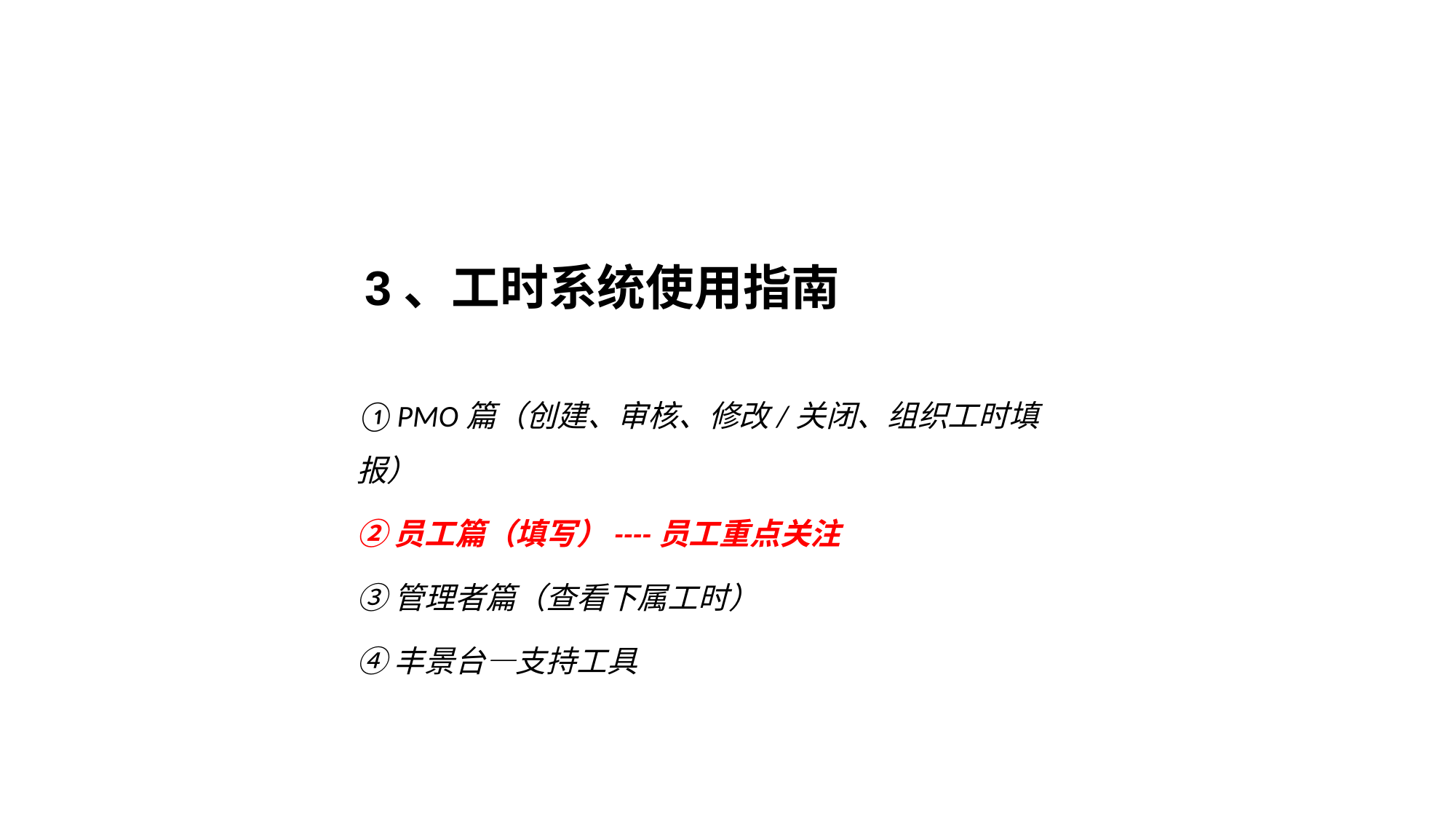

3、工时系统使用指南
①PMO篇（创建、审核、修改/关闭、组织工时填报）
②员工篇（填写）----员工重点关注
③管理者篇（查看下属工时）
④丰景台—支持工具
12